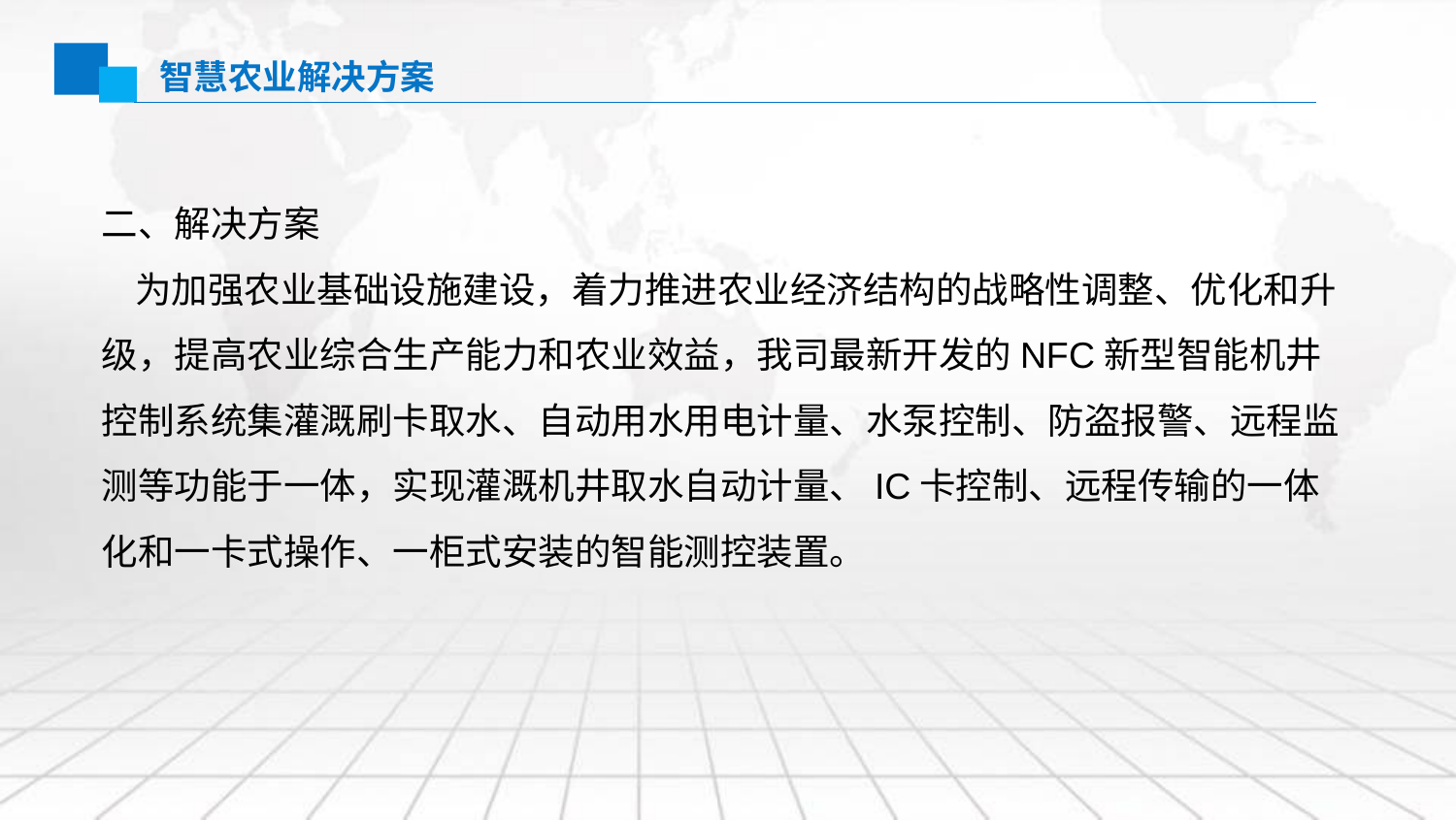

智慧农业解决方案

二、解决方案
   为加强农业基础设施建设，着力推进农业经济结构的战略性调整、优化和升级，提高农业综合生产能力和农业效益，我司最新开发的NFC新型智能机井控制系统集灌溉刷卡取水、自动用水用电计量、水泵控制、防盗报警、远程监测等功能于一体，实现灌溉机井取水自动计量、IC卡控制、远程传输的一体化和一卡式操作、一柜式安装的智能测控装置。